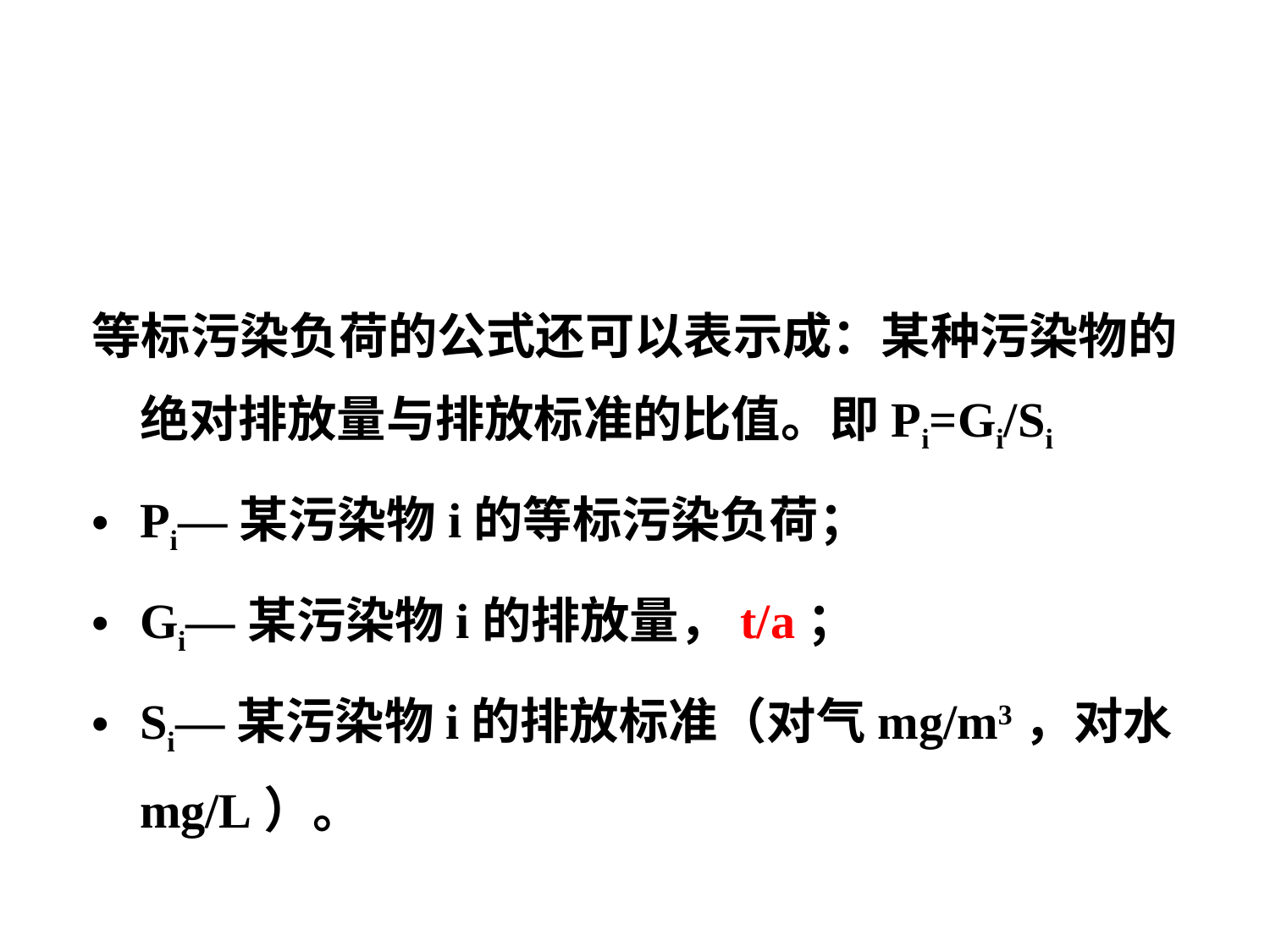

等标污染负荷的公式还可以表示成：某种污染物的绝对排放量与排放标准的比值。即Pi=Gi/Si
Pi—某污染物i的等标污染负荷；
Gi—某污染物i的排放量，t/a；
Si—某污染物i的排放标准（对气mg/m3，对水mg/L）。